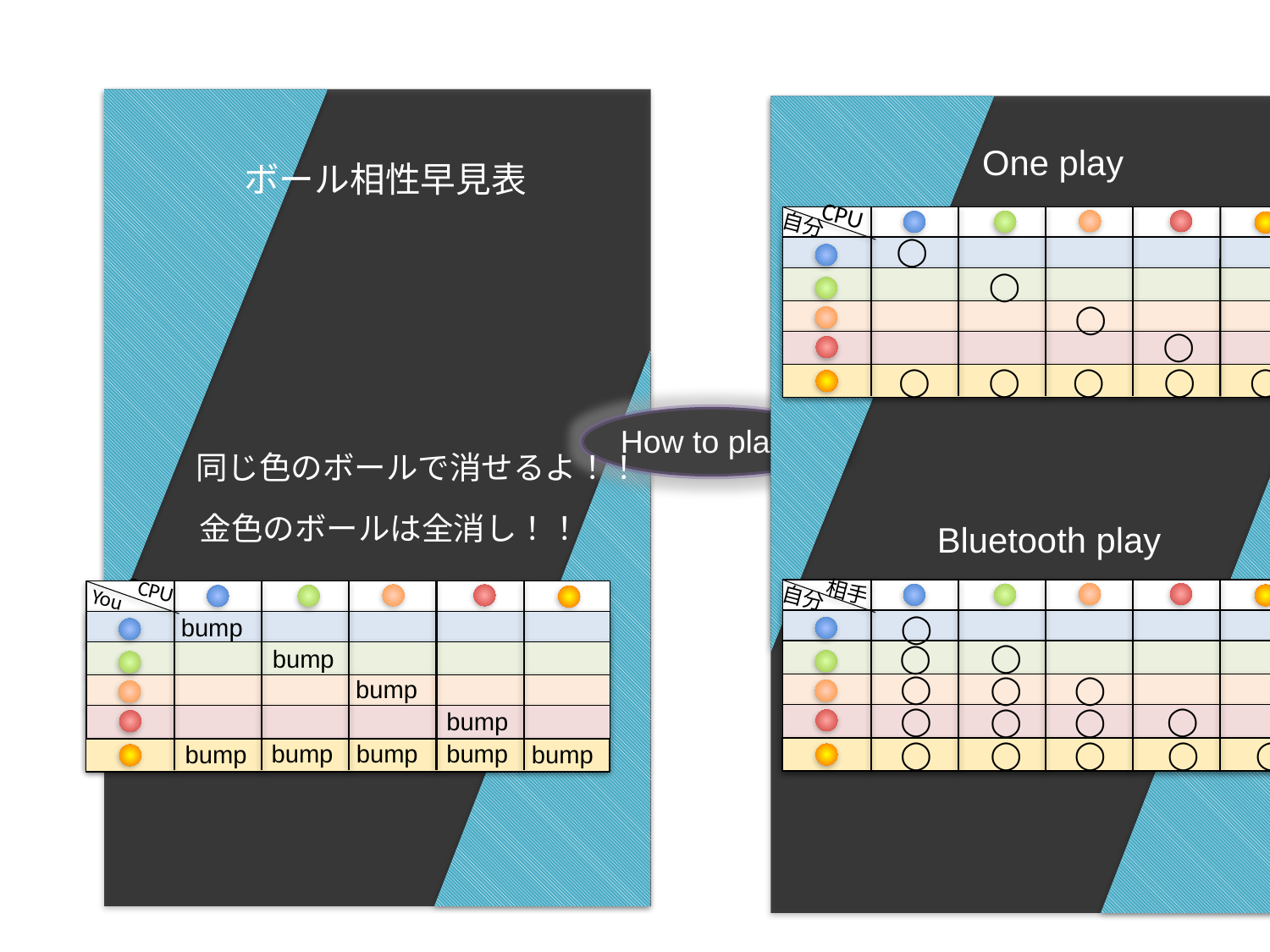

One play
CPU
自分

◯

◯

◯

◯

◯
◯
◯
◯
◯

Bluetooth play
相手
自分

◯

◯
◯

◯
◯
◯

◯
◯
◯
◯

◯
◯
◯
◯
◯

ボール相性早見表

How to play
同じ色のボールで消せるよ！！
金色のボールは全消し！！
CPU
CPU
You

bump

bump

bump

bump

bump
bump
bump
bump
bump